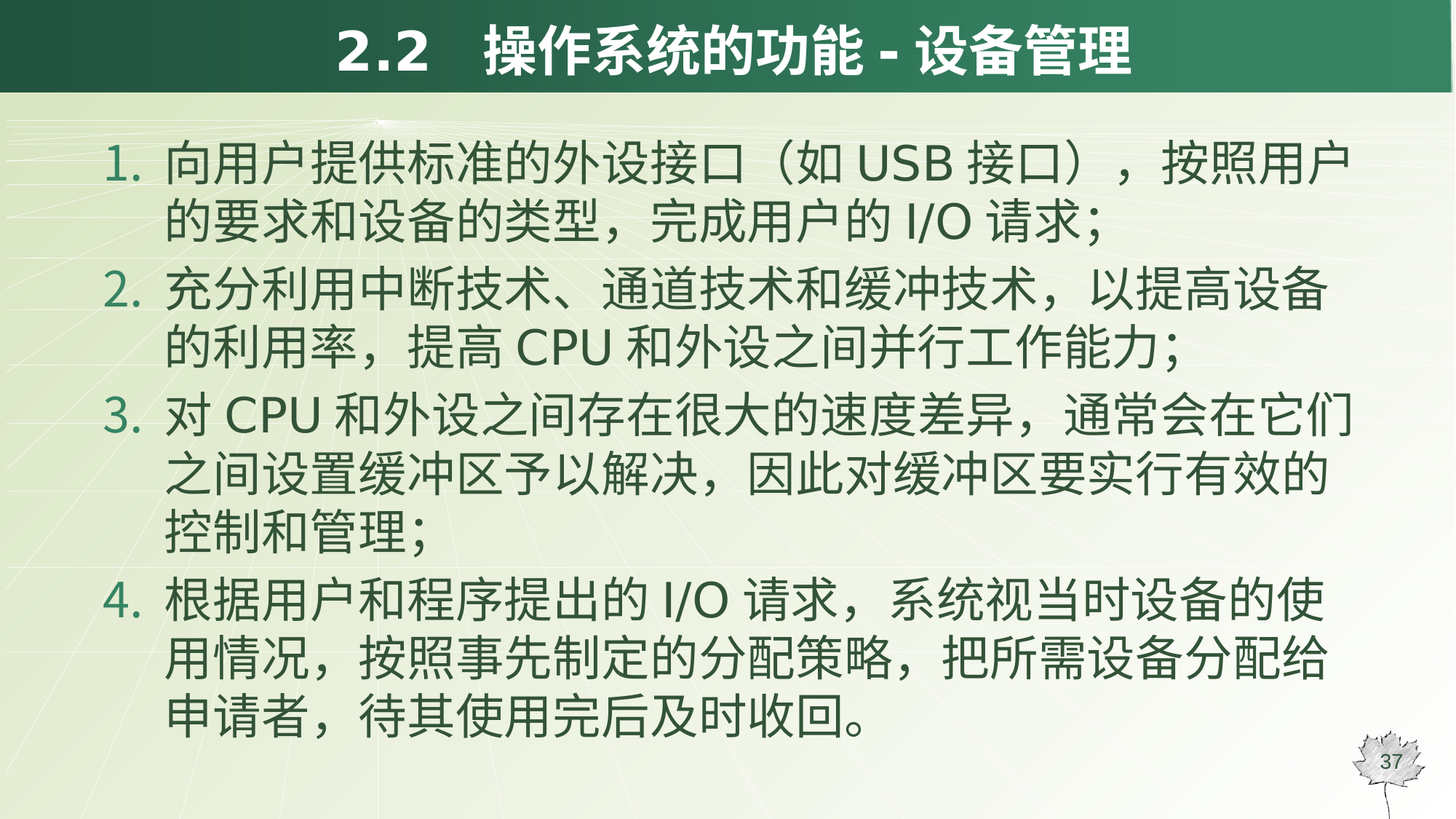

# 2.2  操作系统的功能-设备管理
向用户提供标准的外设接口（如USB接口），按照用户的要求和设备的类型，完成用户的I/O请求；
充分利用中断技术、通道技术和缓冲技术，以提高设备的利用率，提高CPU和外设之间并行工作能力；
对CPU和外设之间存在很大的速度差异，通常会在它们之间设置缓冲区予以解决，因此对缓冲区要实行有效的控制和管理；
根据用户和程序提出的I/O请求，系统视当时设备的使用情况，按照事先制定的分配策略，把所需设备分配给申请者，待其使用完后及时收回。
37